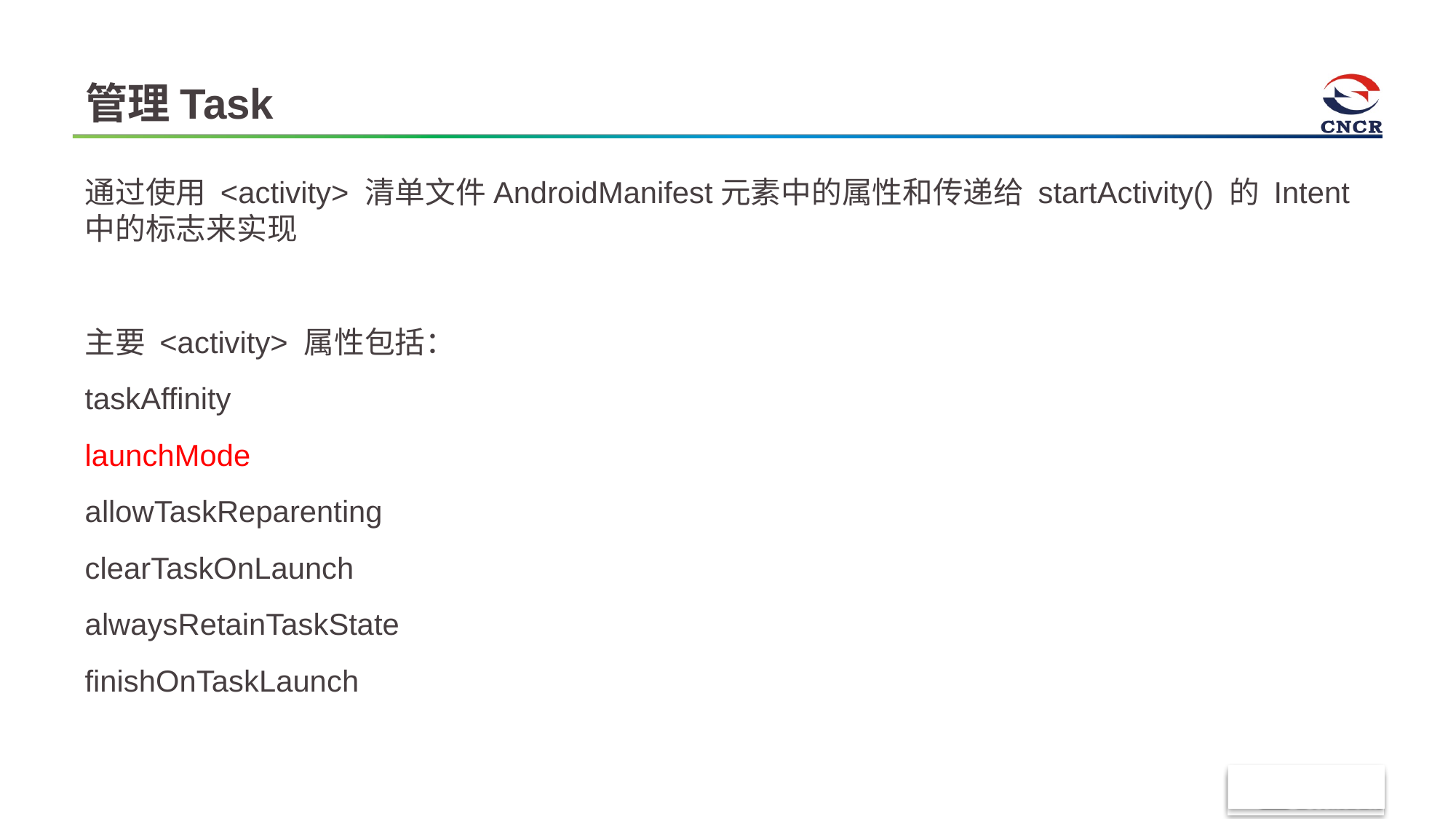

# 管理Task
通过使用 <activity> 清单文件AndroidManifest元素中的属性和传递给 startActivity() 的 Intent 中的标志来实现

主要 <activity> 属性包括：
taskAffinity
launchMode
allowTaskReparenting
clearTaskOnLaunch
alwaysRetainTaskState
finishOnTaskLaunch